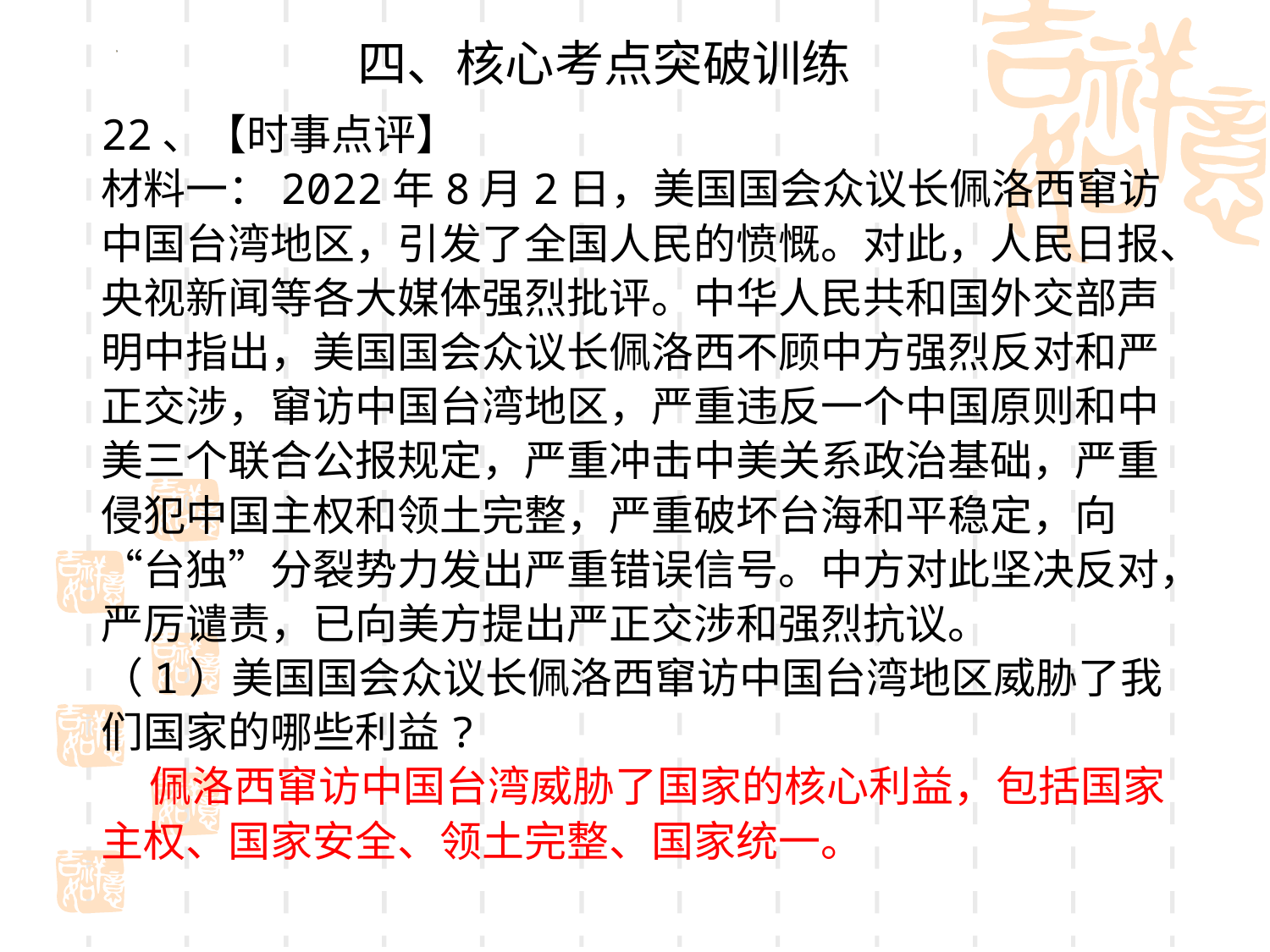

四、核心考点突破训练
22、【时事点评】
材料一：2022年8月2日，美国国会众议长佩洛西窜访中国台湾地区，引发了全国人民的愤慨。对此，人民日报、央视新闻等各大媒体强烈批评。中华人民共和国外交部声明中指出，美国国会众议长佩洛西不顾中方强烈反对和严正交涉，窜访中国台湾地区，严重违反一个中国原则和中美三个联合公报规定，严重冲击中美关系政治基础，严重侵犯中国主权和领土完整，严重破坏台海和平稳定，向“台独”分裂势力发出严重错误信号。中方对此坚决反对，严厉谴责，已向美方提出严正交涉和强烈抗议。
（1）美国国会众议长佩洛西窜访中国台湾地区威胁了我们国家的哪些利益?
    佩洛西窜访中国台湾威胁了国家的核心利益，包括国家主权、国家安全、领土完整、国家统一。